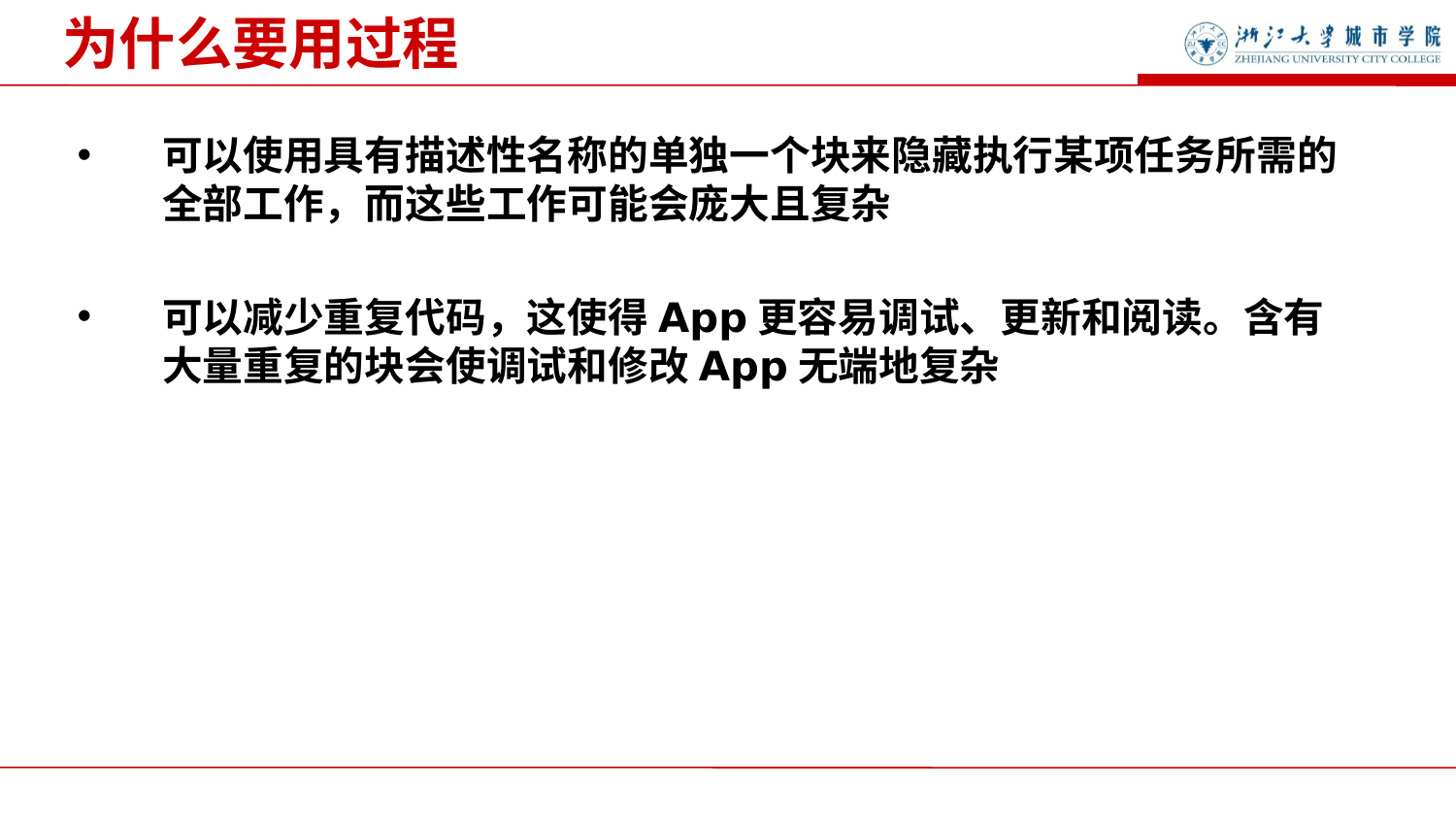

为什么要用过程
可以使用具有描述性名称的单独一个块来隐藏执行某项任务所需的全部工作，而这些工作可能会庞大且复杂

可以减少重复代码，这使得App更容易调试、更新和阅读。含有大量重复的块会使调试和修改App无端地复杂